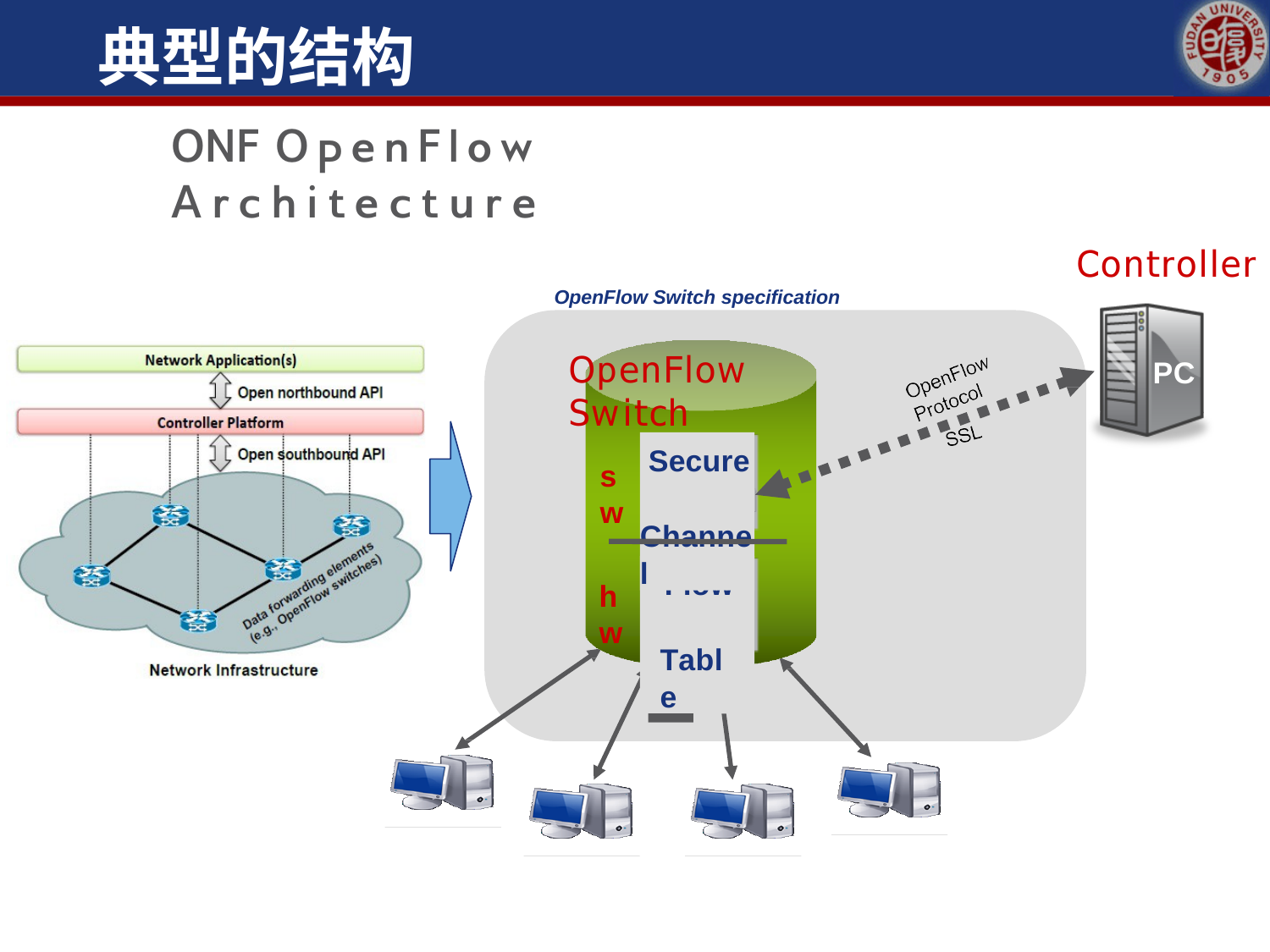

典型的结构
# ONF OpenFlow Architecture
Controller
OpenFlow Switch specification

OpenFlow Switch
PC

Secure  Channel

sw

Flow  Table

hw